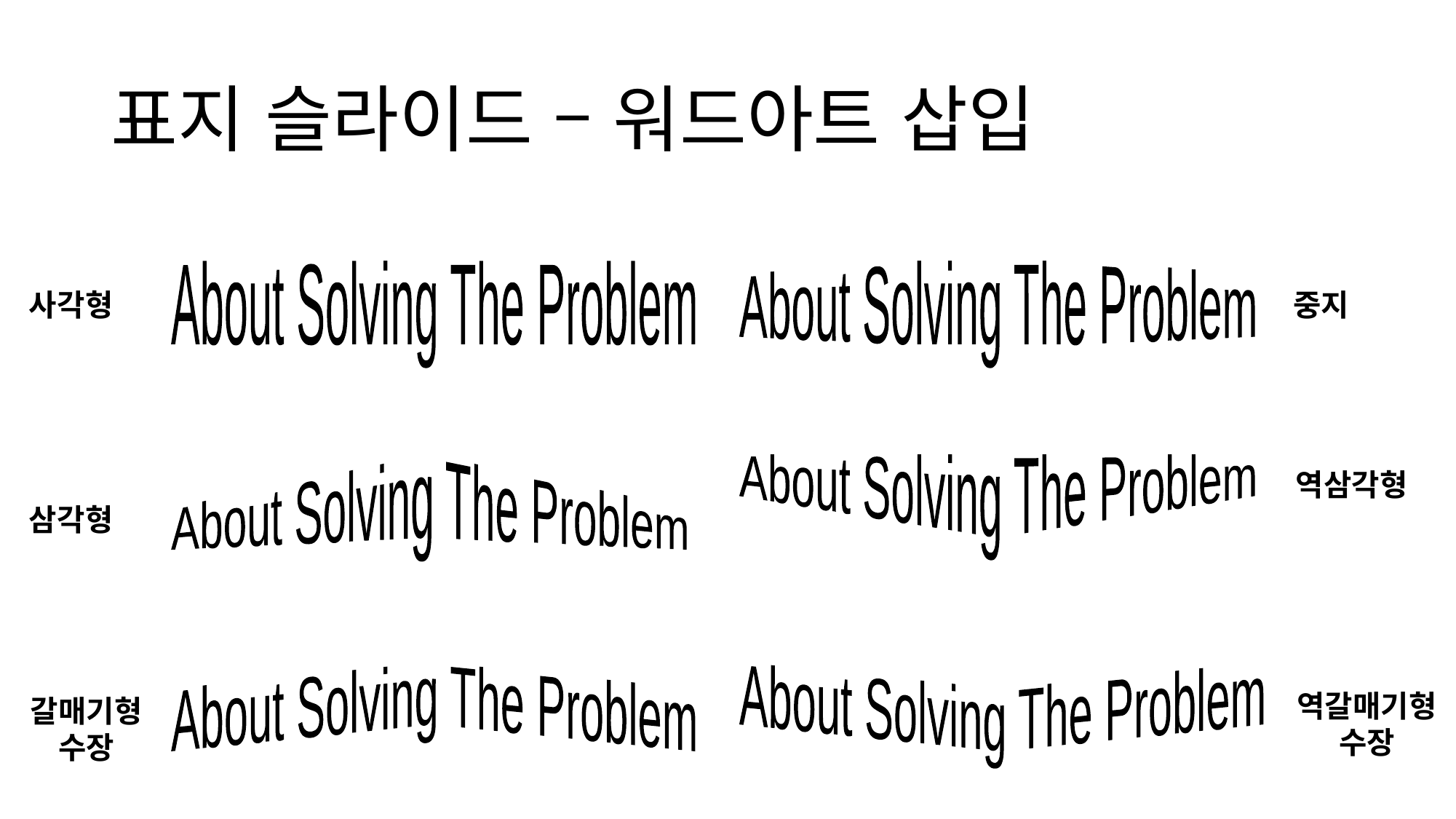

# 표지 슬라이드 – 워드아트 삽입
About Solving The Problem
About Solving The Problem
사각형
중지
About Solving The Problem
About Solving The Problem
역삼각형
삼각형
About Solving The Problem
About Solving The Problem
역갈매기형
수장
갈매기형
수장